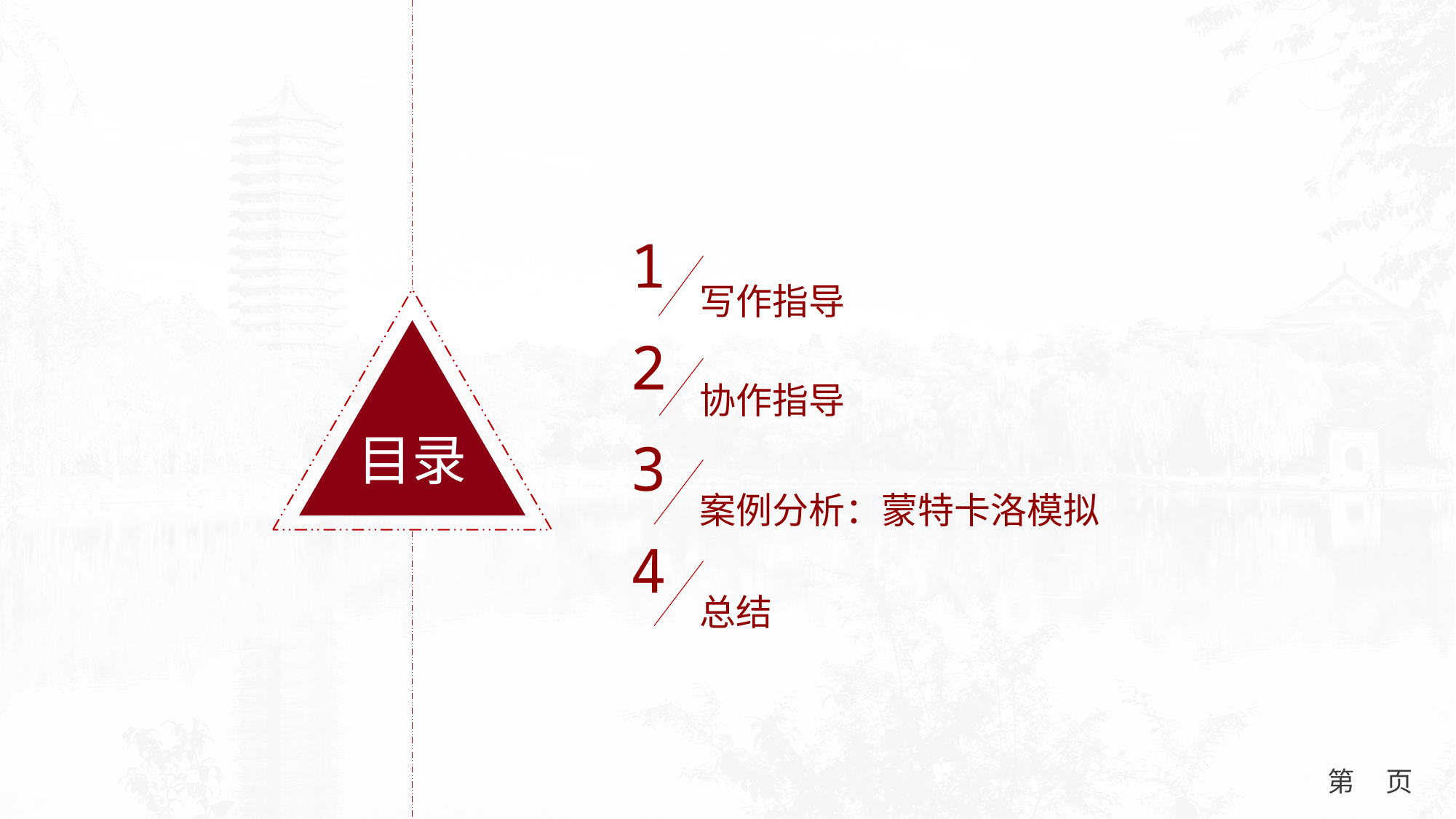

1
写作指导

目录
2
协作指导
3
案例分析：蒙特卡洛模拟
4
总结
111